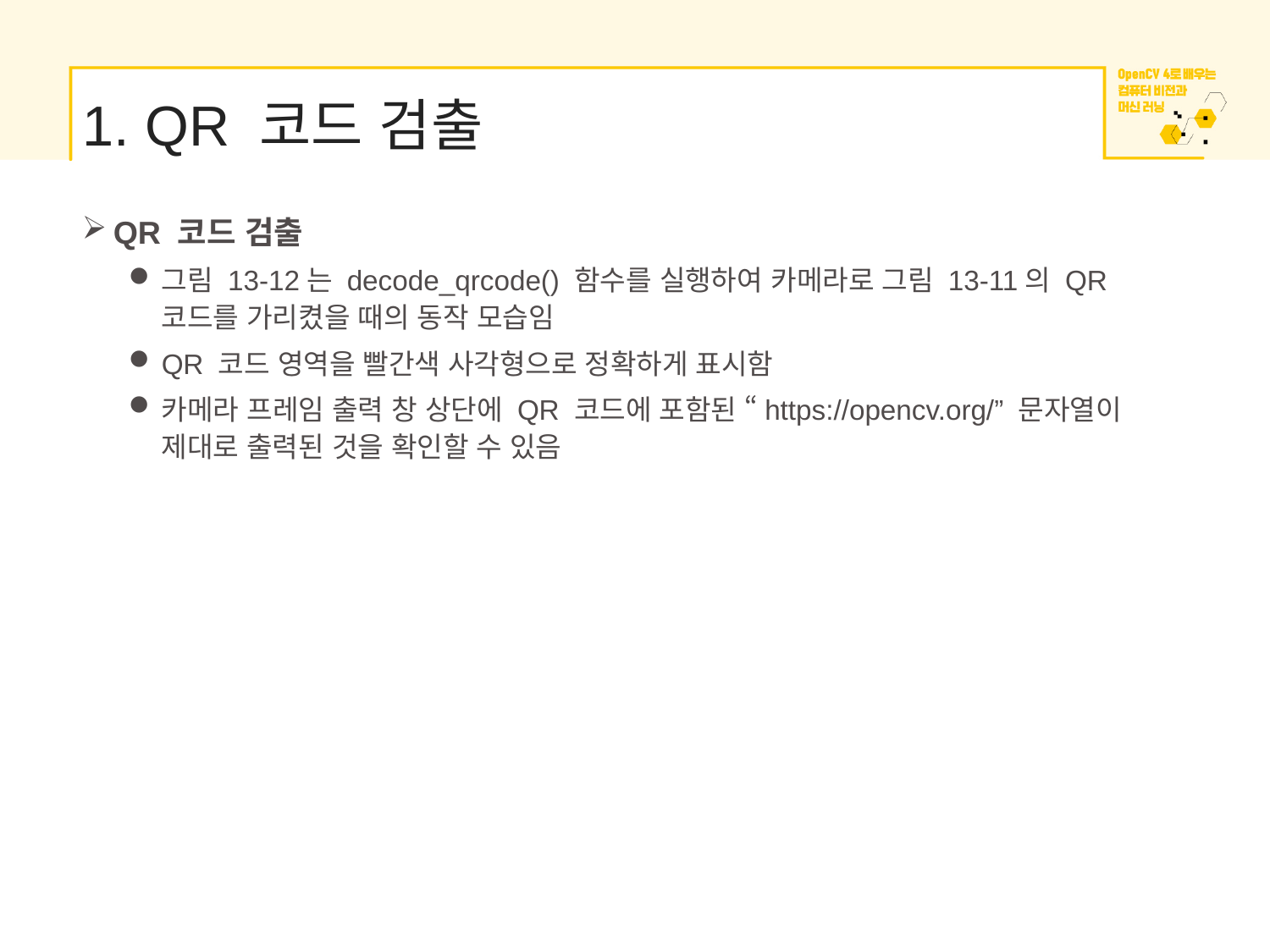

# 1. QR 코드 검출
QR 코드 검출
그림 13-12는 decode_qrcode() 함수를 실행하여 카메라로 그림 13-11의 QR 코드를 가리켰을 때의 동작 모습임
QR 코드 영역을 빨간색 사각형으로 정확하게 표시함
카메라 프레임 출력 창 상단에 QR 코드에 포함된 “https://opencv.org/” 문자열이 제대로 출력된 것을 확인할 수 있음